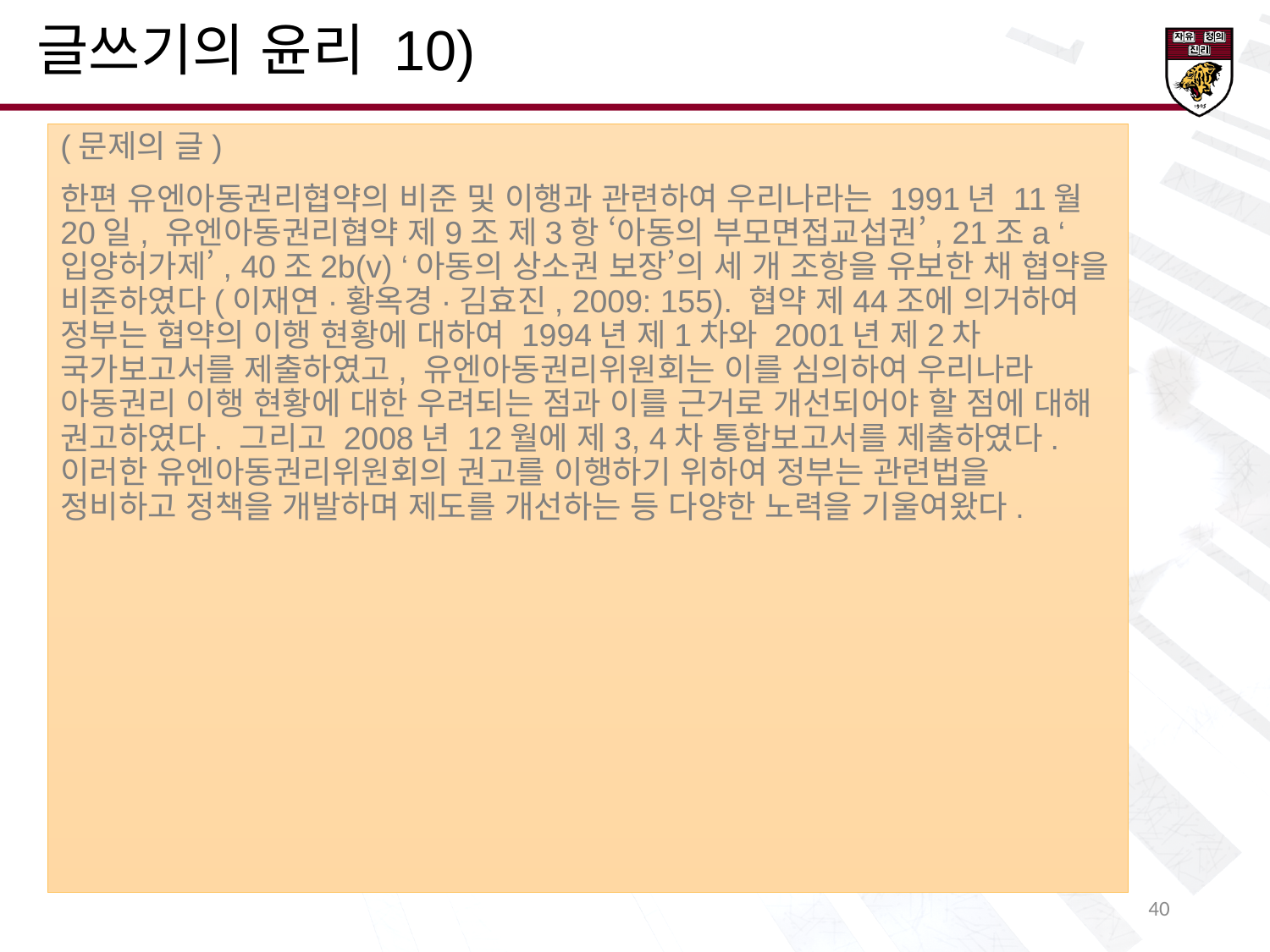

글쓰기의 윤리 10)
(문제의 글)
한편 유엔아동권리협약의 비준 및 이행과 관련하여 우리나라는 1991년 11월 20일, 유엔아동권리협약 제9조 제3항 ‘아동의 부모면접교섭권’, 21조a ‘입양허가제’, 40조2b(v) ‘아동의 상소권 보장’의 세 개 조항을 유보한 채 협약을 비준하였다(이재연·황옥경·김효진, 2009: 155). 협약 제44조에 의거하여 정부는 협약의 이행 현황에 대하여 1994년 제1차와 2001년 제2차 국가보고서를 제출하였고, 유엔아동권리위원회는 이를 심의하여 우리나라 아동권리 이행 현황에 대한 우려되는 점과 이를 근거로 개선되어야 할 점에 대해 권고하였다. 그리고 2008년 12월에 제3, 4차 통합보고서를 제출하였다. 이러한 유엔아동권리위원회의 권고를 이행하기 위하여 정부는 관련법을 정비하고 정책을 개발하며 제도를 개선하는 등 다양한 노력을 기울여왔다.

40